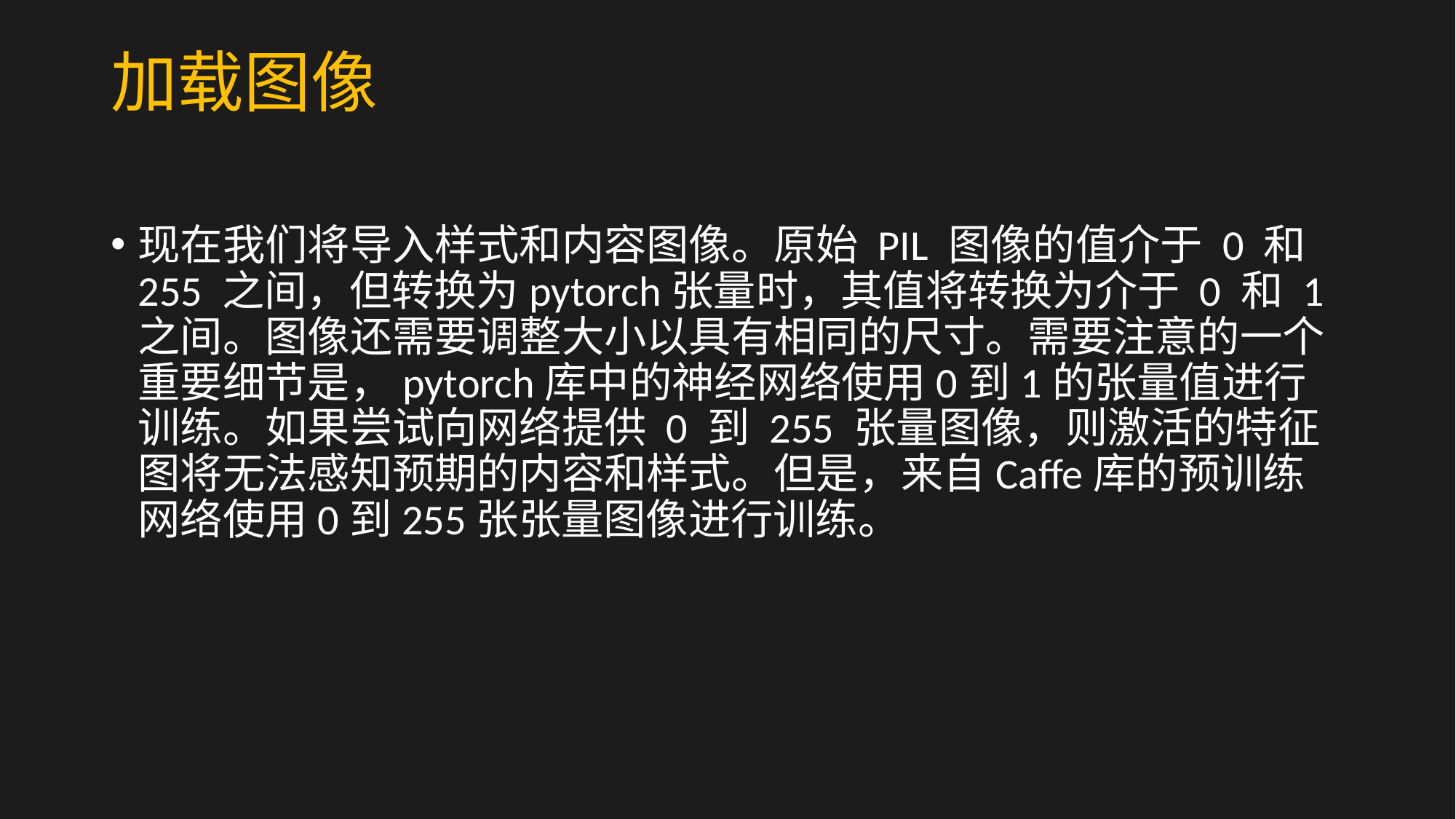

# 加载图像
现在我们将导入样式和内容图像。原始 PIL 图像的值介于 0 和 255 之间，但转换为pytorch张量时，其值将转换为介于 0 和 1 之间。图像还需要调整大小以具有相同的尺寸。需要注意的一个重要细节是，pytorch库中的神经网络使用0到1的张量值进行训练。如果尝试向网络提供 0 到 255 张量图像，则激活的特征图将无法感知预期的内容和样式。但是，来自Caffe库的预训练网络使用0到255张张量图像进行训练。